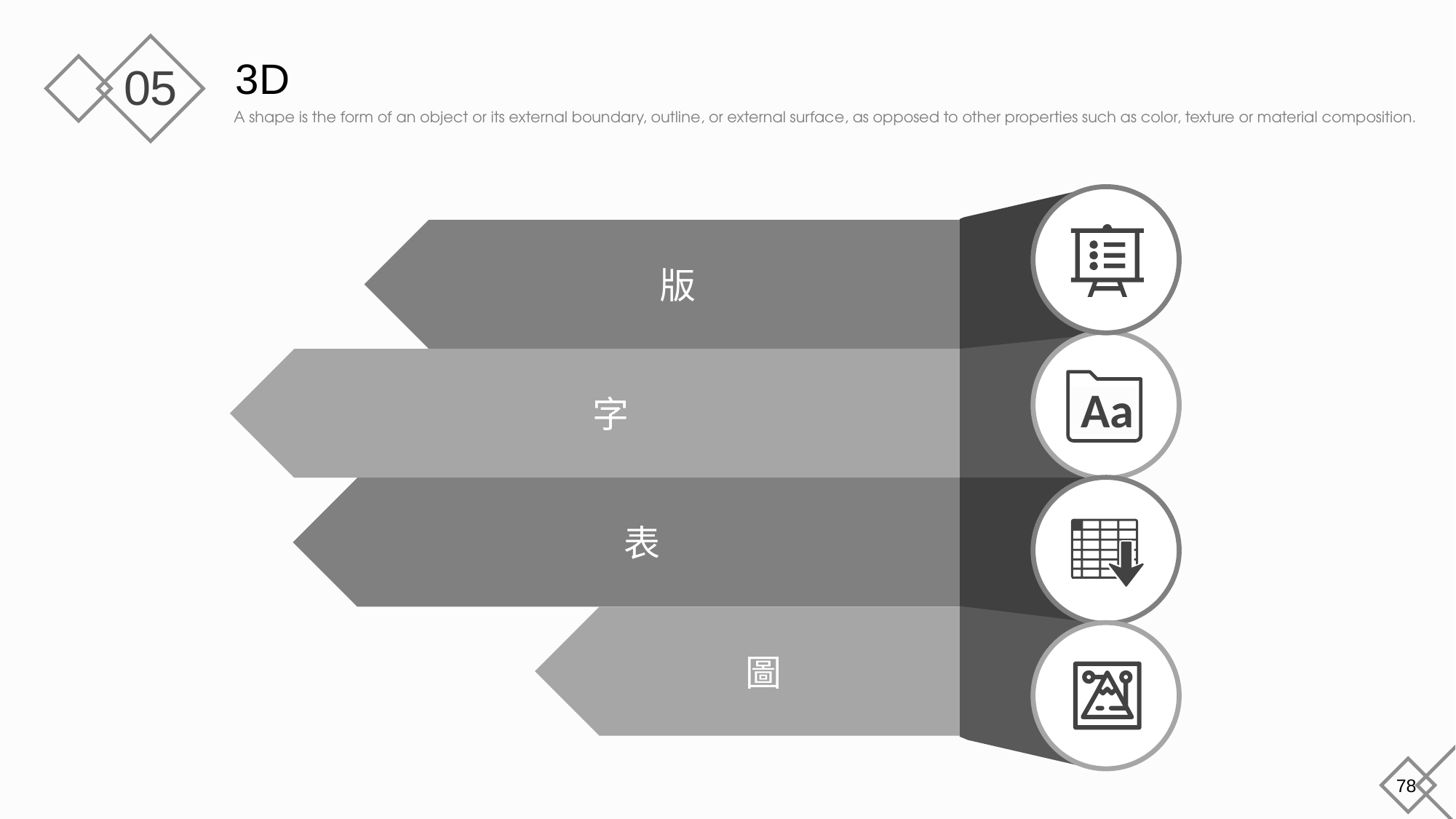

# 3D

版

字

Aa

表

圖

78